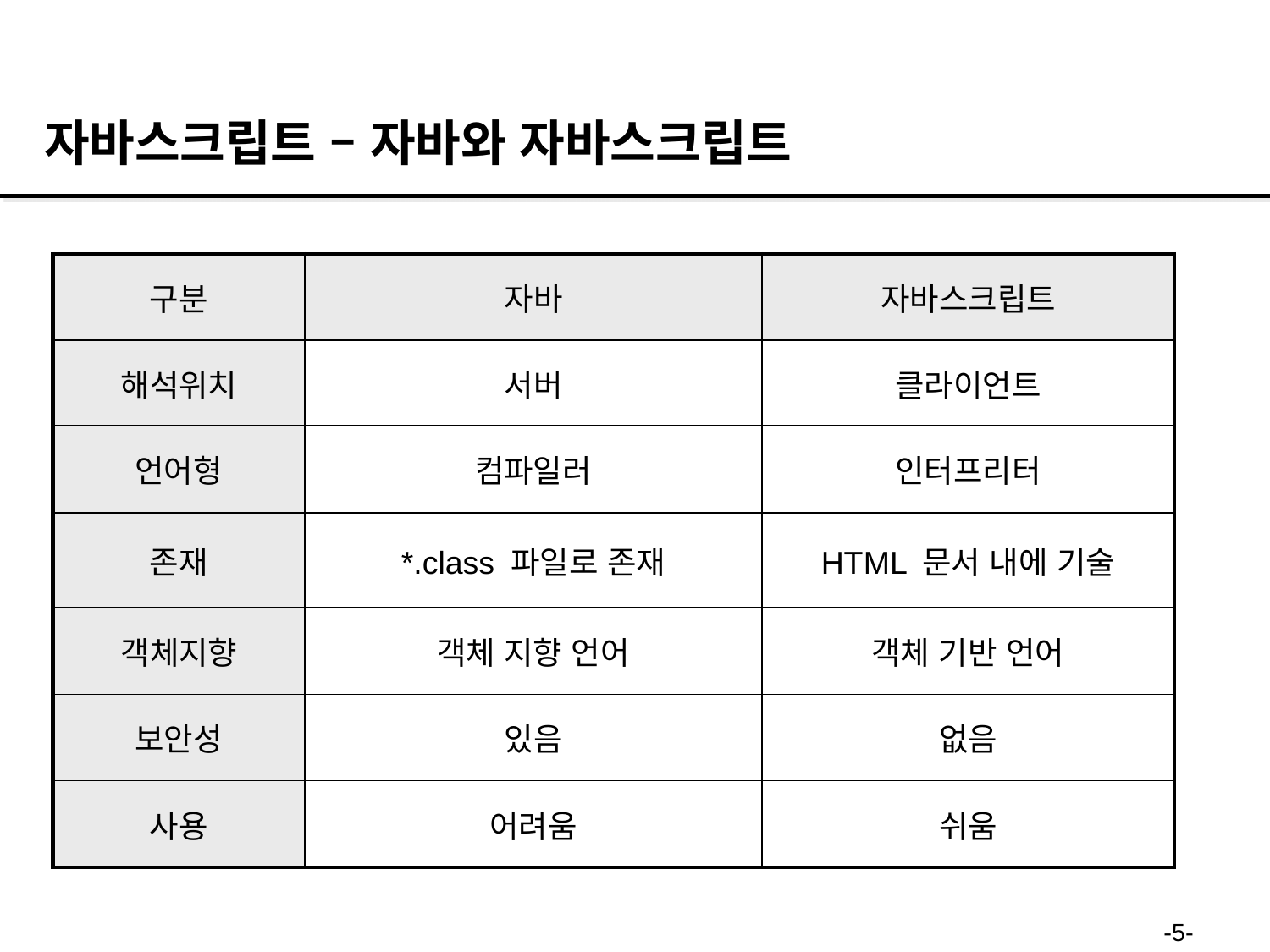

자바스크립트 – 자바와 자바스크립트
| 구분 | 자바 | 자바스크립트 |
| --- | --- | --- |
| 해석위치 | 서버 | 클라이언트 |
| 언어형 | 컴파일러 | 인터프리터 |
| 존재 | \*.class 파일로 존재 | HTML 문서 내에 기술 |
| 객체지향 | 객체 지향 언어 | 객체 기반 언어 |
| 보안성 | 있음 | 없음 |
| 사용 | 어려움 | 쉬움 |
-5-